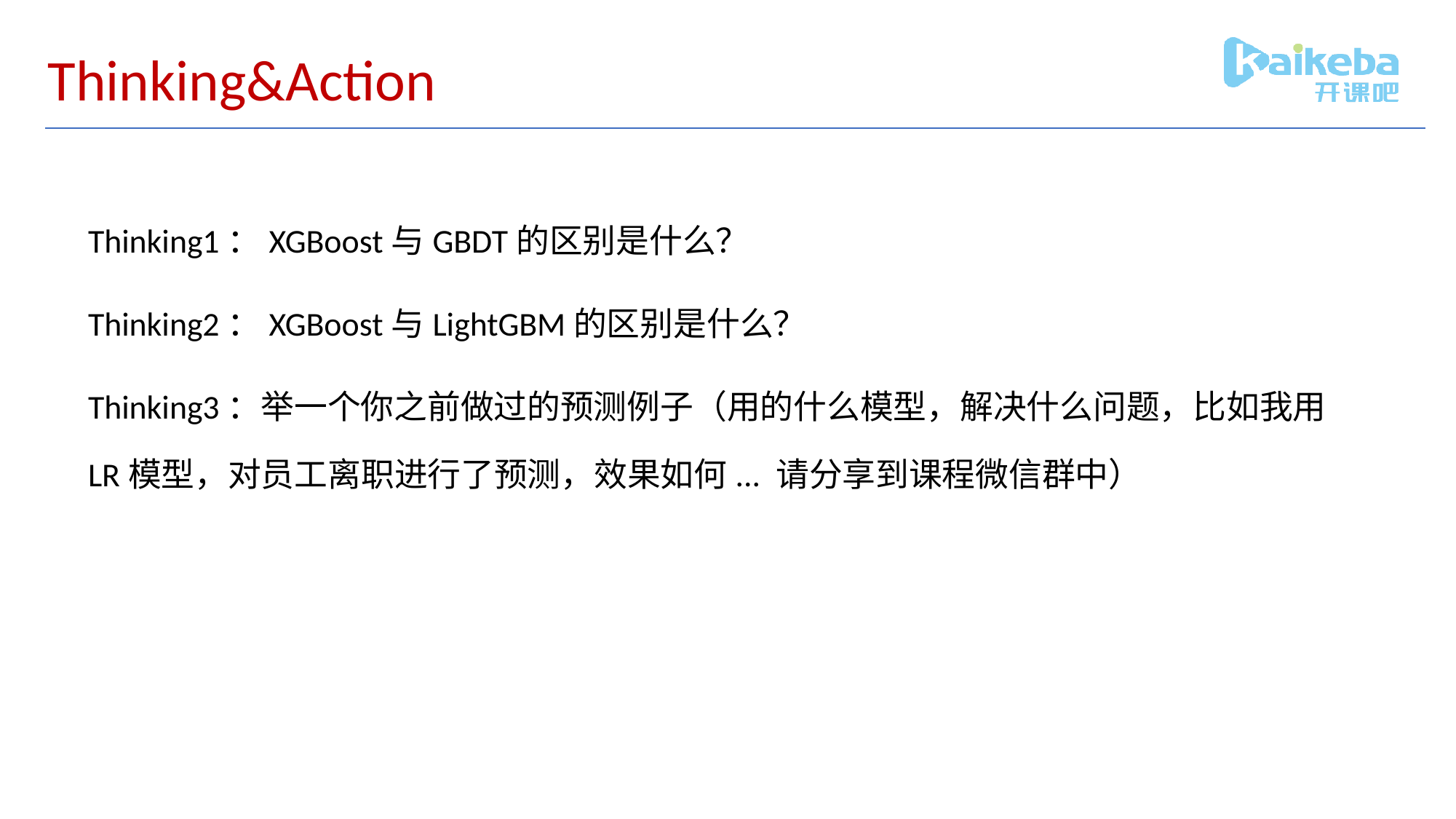

# Thinking&Action
Thinking1：XGBoost与GBDT的区别是什么？
Thinking2：XGBoost与LightGBM的区别是什么？
Thinking3：举一个你之前做过的预测例子（用的什么模型，解决什么问题，比如我用LR模型，对员工离职进行了预测，效果如何... 请分享到课程微信群中）